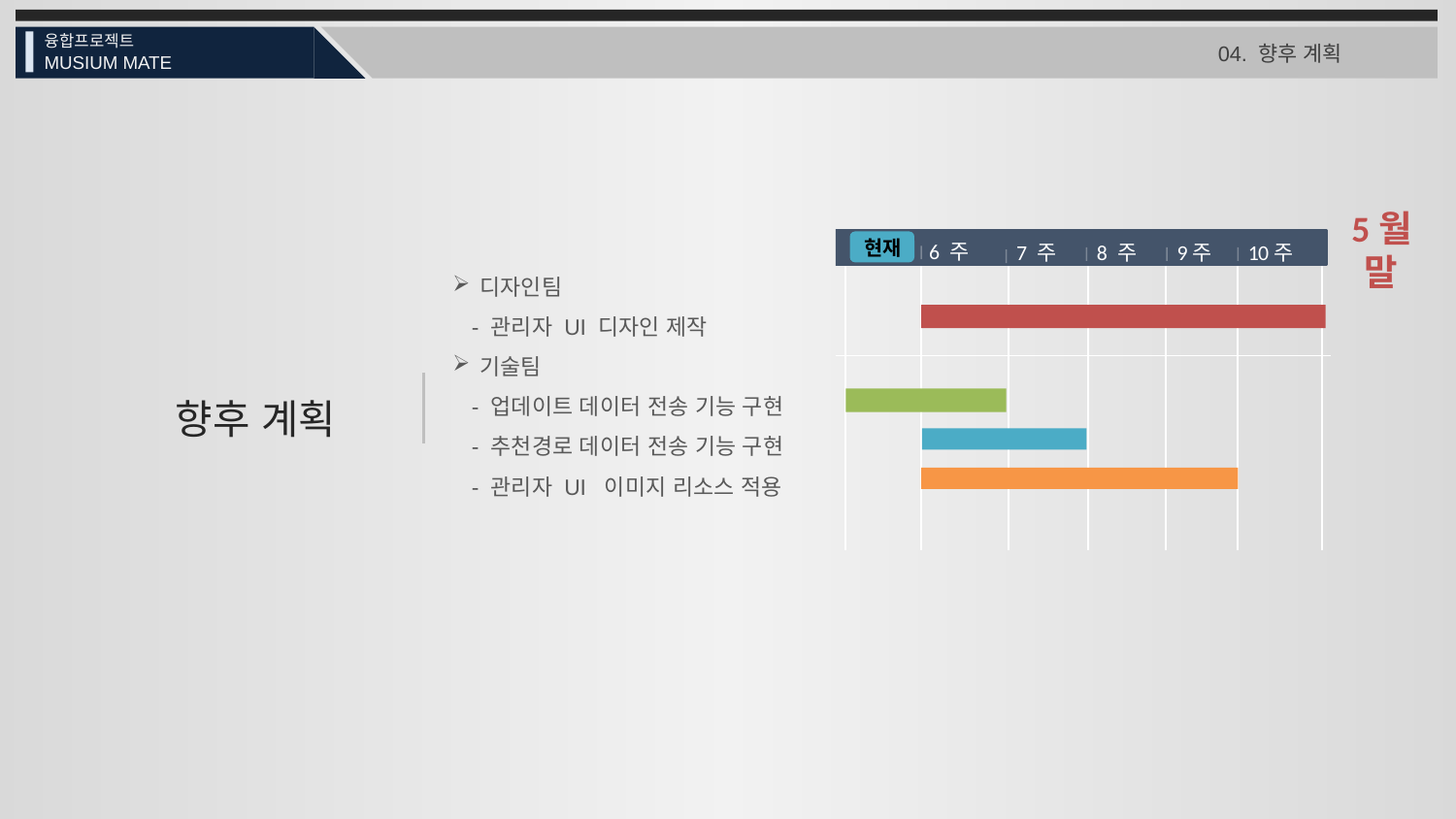

융합프로젝트

                                          04. 향후 계획
MUSIUM MATE
5월 말

현재
6 주
7 주
8 주
9주
10주
디자인팀
   - 관리자 UI 디자인 제작
기술팀
   - 업데이트 데이터 전송 기능 구현
   - 추천경로 데이터 전송 기능 구현
   - 관리자 UI  이미지 리소스 적용

향후 계획